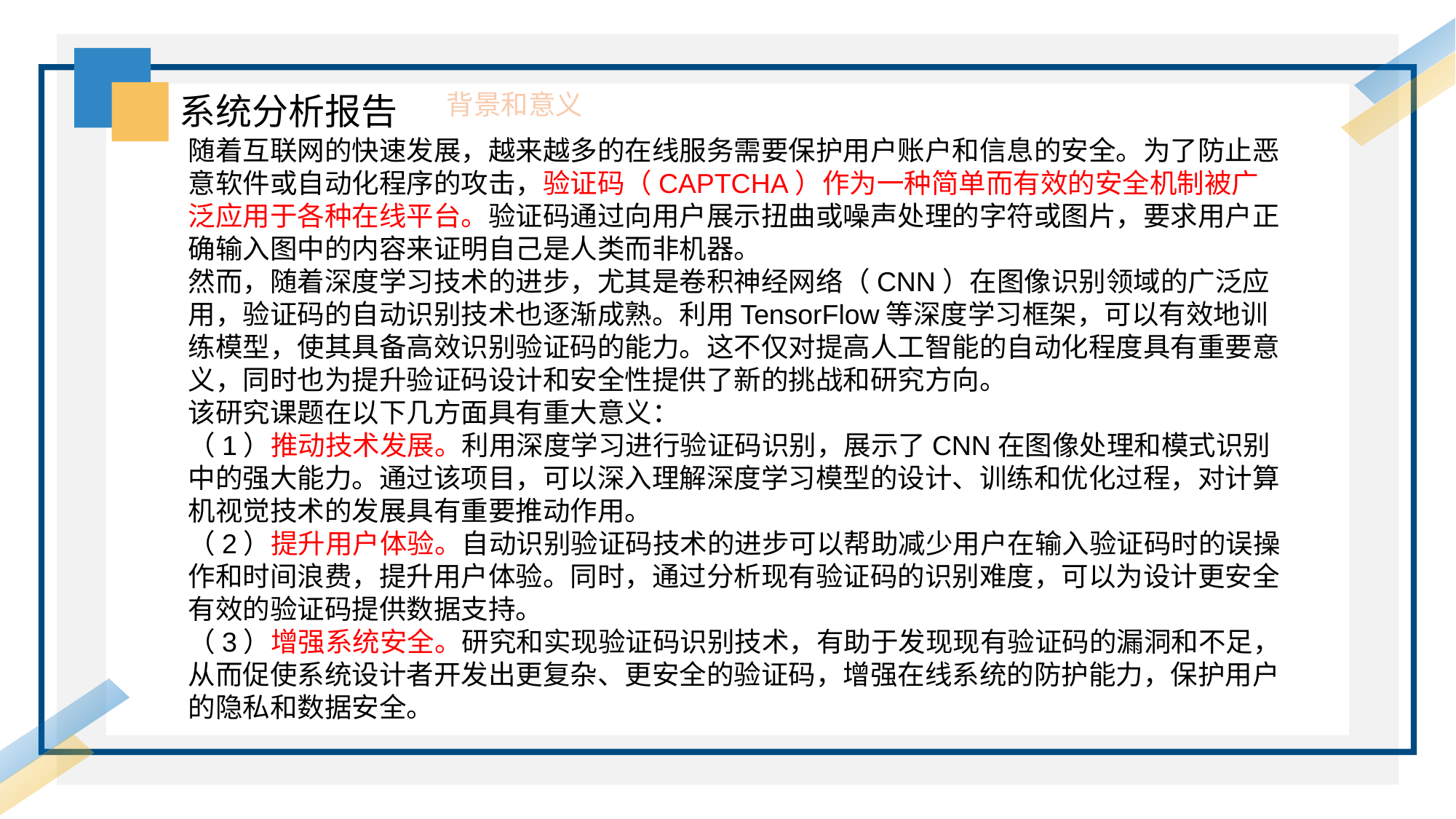

背景和意义
系统分析报告
随着互联网的快速发展，越来越多的在线服务需要保护用户账户和信息的安全。为了防止恶意软件或自动化程序的攻击，验证码（CAPTCHA）作为一种简单而有效的安全机制被广泛应用于各种在线平台。验证码通过向用户展示扭曲或噪声处理的字符或图片，要求用户正确输入图中的内容来证明自己是人类而非机器。
然而，随着深度学习技术的进步，尤其是卷积神经网络（CNN）在图像识别领域的广泛应用，验证码的自动识别技术也逐渐成熟。利用TensorFlow等深度学习框架，可以有效地训练模型，使其具备高效识别验证码的能力。这不仅对提高人工智能的自动化程度具有重要意义，同时也为提升验证码设计和安全性提供了新的挑战和研究方向。
该研究课题在以下几方面具有重大意义：
（1）推动技术发展。利用深度学习进行验证码识别，展示了CNN在图像处理和模式识别中的强大能力。通过该项目，可以深入理解深度学习模型的设计、训练和优化过程，对计算机视觉技术的发展具有重要推动作用。
（2）提升用户体验。自动识别验证码技术的进步可以帮助减少用户在输入验证码时的误操作和时间浪费，提升用户体验。同时，通过分析现有验证码的识别难度，可以为设计更安全有效的验证码提供数据支持。
（3）增强系统安全。研究和实现验证码识别技术，有助于发现现有验证码的漏洞和不足，从而促使系统设计者开发出更复杂、更安全的验证码，增强在线系统的防护能力，保护用户的隐私和数据安全。